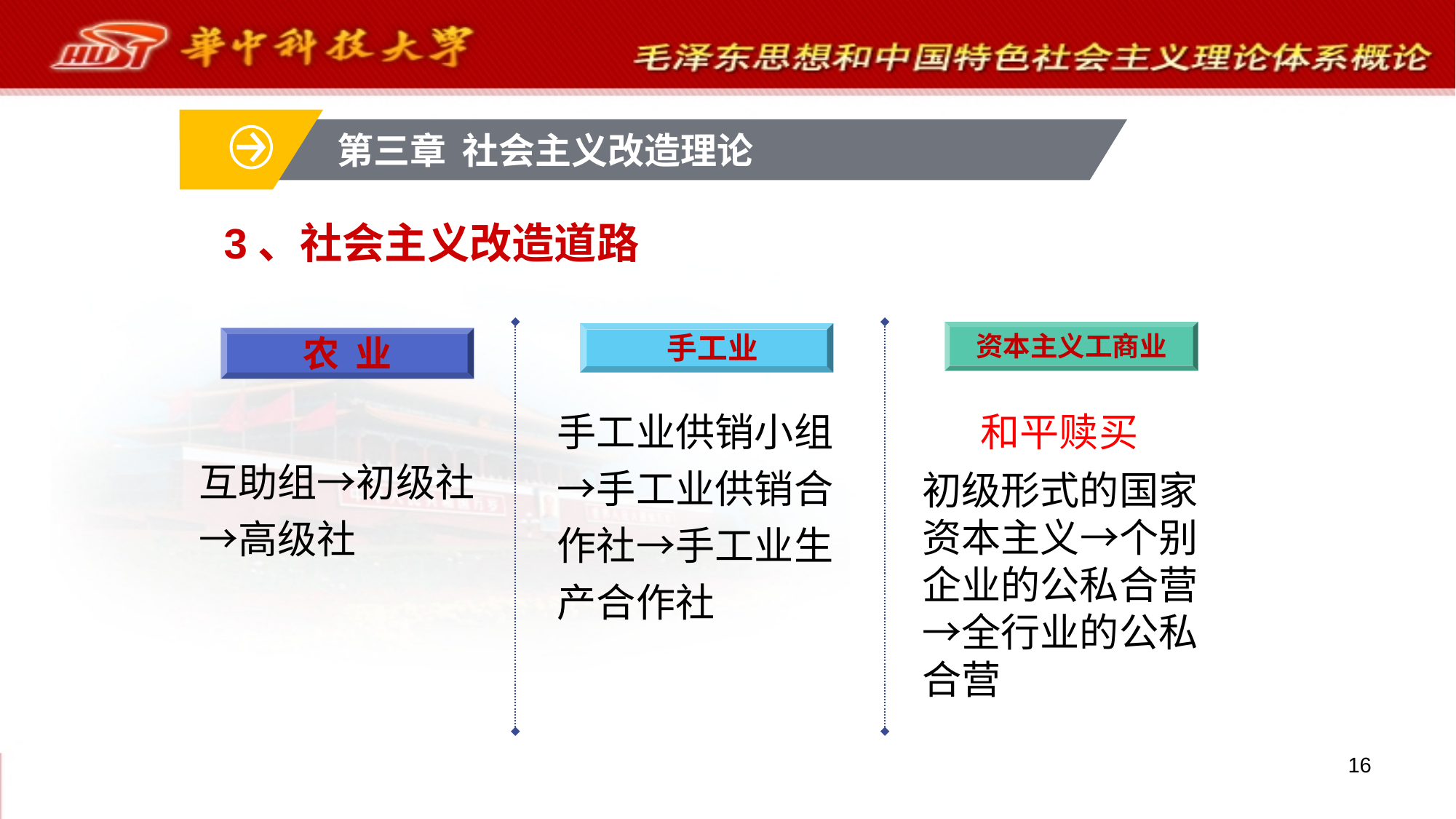

第三章  社会主义改造理论

# 3、社会主义改造道路

资本主义工商业

手工业
农  业

手工业供销小组→手工业供销合作社→手工业生产合作社
和平赎买
互助组→初级社→高级社
初级形式的国家资本主义→个别企业的公私合营→全行业的公私合营
16